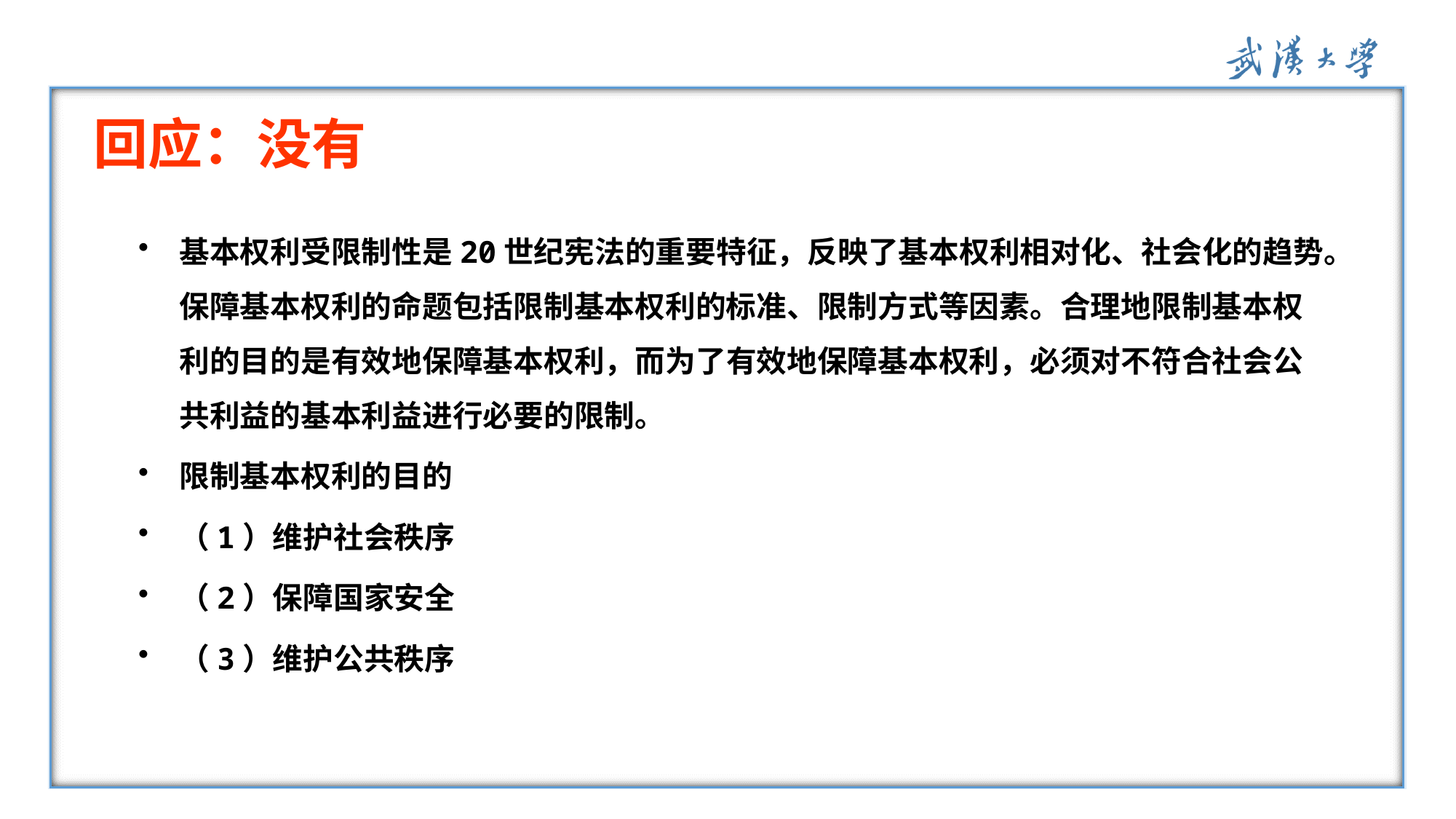

# 回应：没有
基本权利受限制性是20世纪宪法的重要特征，反映了基本权利相对化、社会化的趋势。保障基本权利的命题包括限制基本权利的标准、限制方式等因素。合理地限制基本权利的目的是有效地保障基本权利，而为了有效地保障基本权利，必须对不符合社会公共利益的基本利益进行必要的限制。
限制基本权利的目的
（1）维护社会秩序
（2）保障国家安全
（3）维护公共秩序